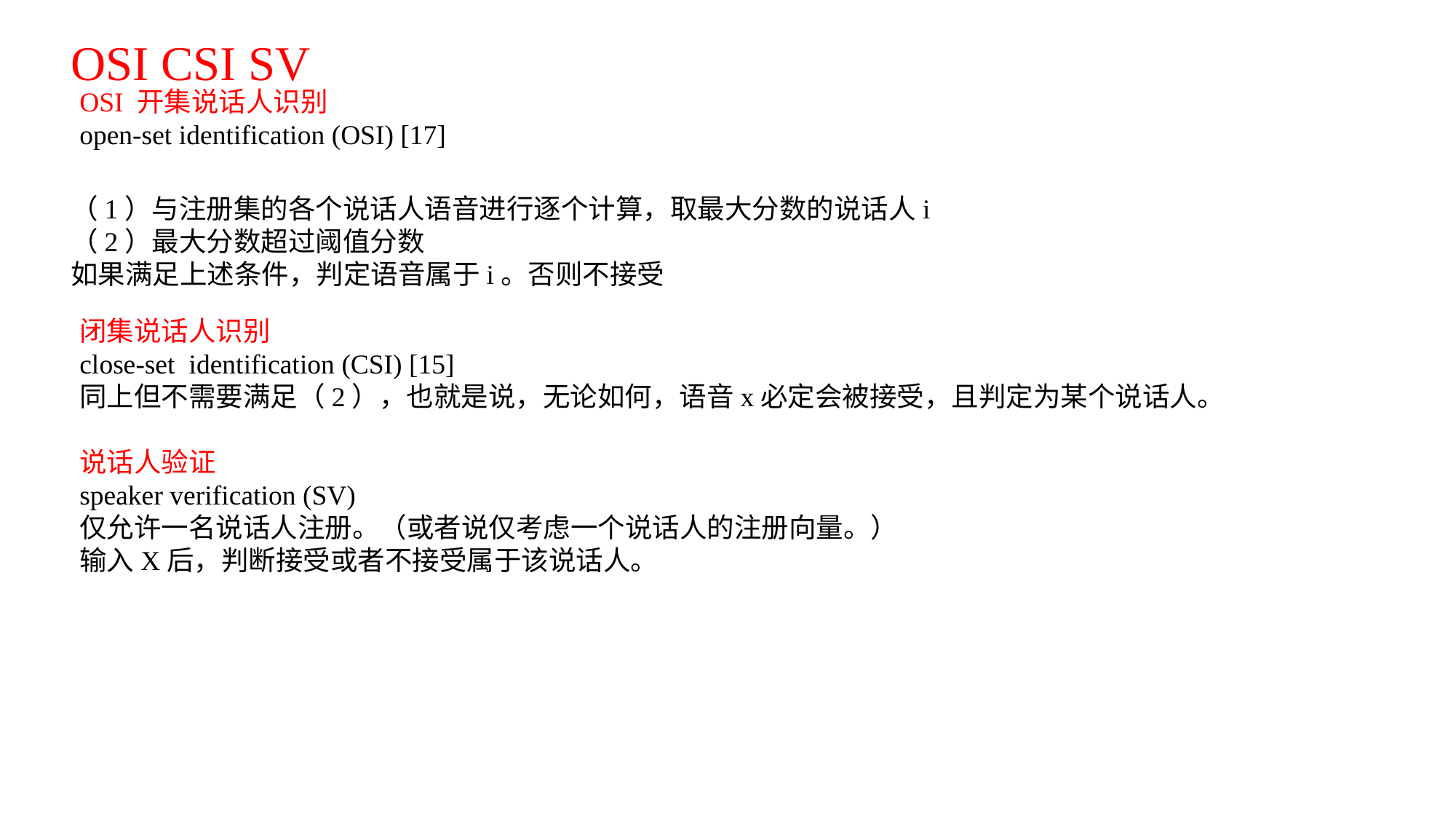

OSI CSI SV
OSI 开集说话人识别
open-set identification (OSI) [17]

闭集说话人识别
close-set  identification (CSI) [15]
同上但不需要满足（2），也就是说，无论如何，语音x必定会被接受，且判定为某个说话人。

说话人验证
speaker verification (SV)
仅允许一名说话人注册。（或者说仅考虑一个说话人的注册向量。）
输入X后，判断接受或者不接受属于该说话人。
（1）与注册集的各个说话人语音进行逐个计算，取最大分数的说话人i
（2）最大分数超过阈值分数
如果满足上述条件，判定语音属于i。否则不接受